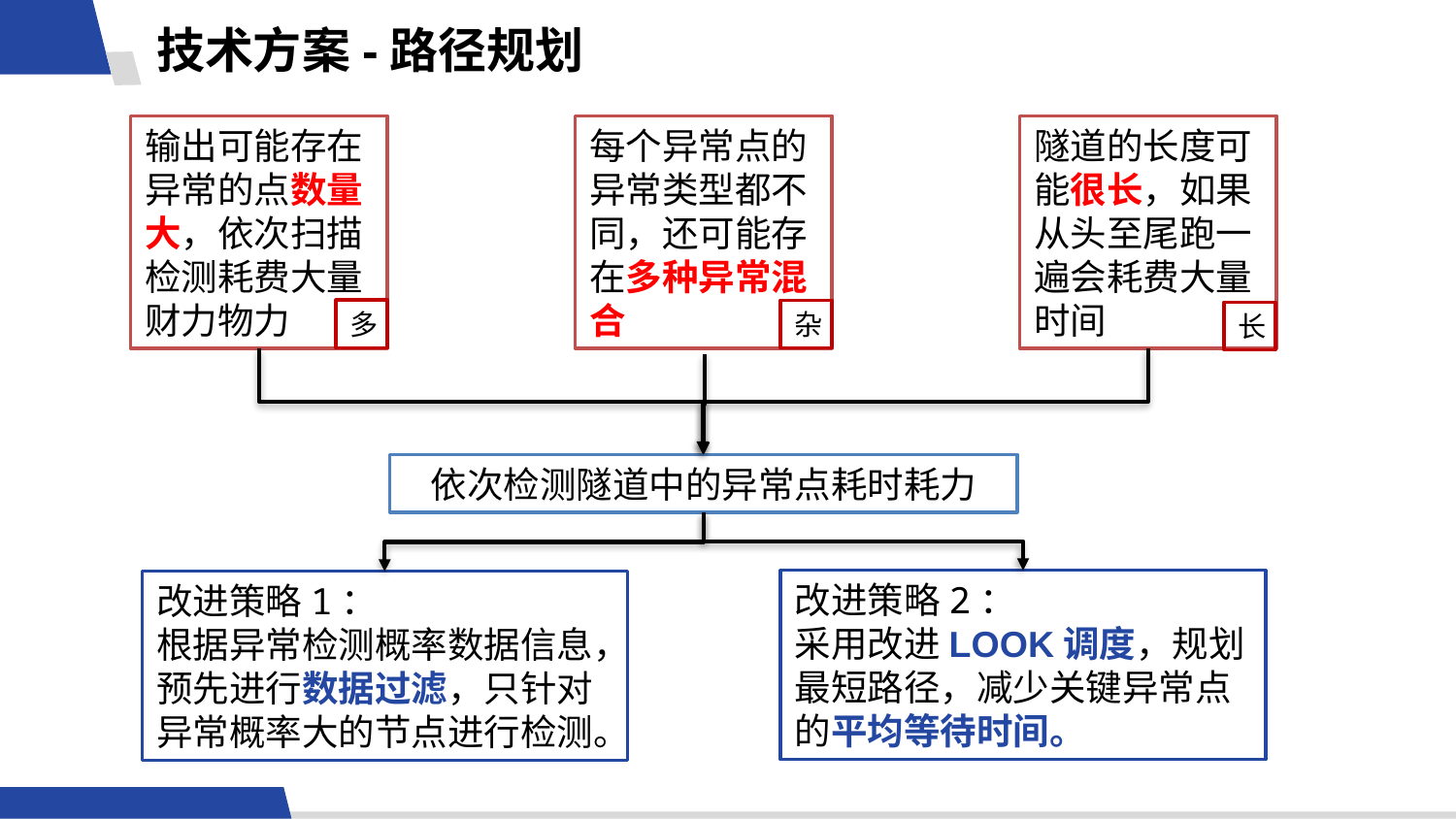

技术方案-路径规划
输出可能存在异常的点数量大，依次扫描检测耗费大量财力物力
每个异常点的异常类型都不同，还可能存在多种异常混合
隧道的长度可能很长，如果从头至尾跑一遍会耗费大量时间
多
杂
长
依次检测隧道中的异常点耗时耗力
改进策略2：
采用改进LOOK调度，规划最短路径，减少关键异常点的平均等待时间。
改进策略1：
根据异常检测概率数据信息，预先进行数据过滤，只针对异常概率大的节点进行检测。